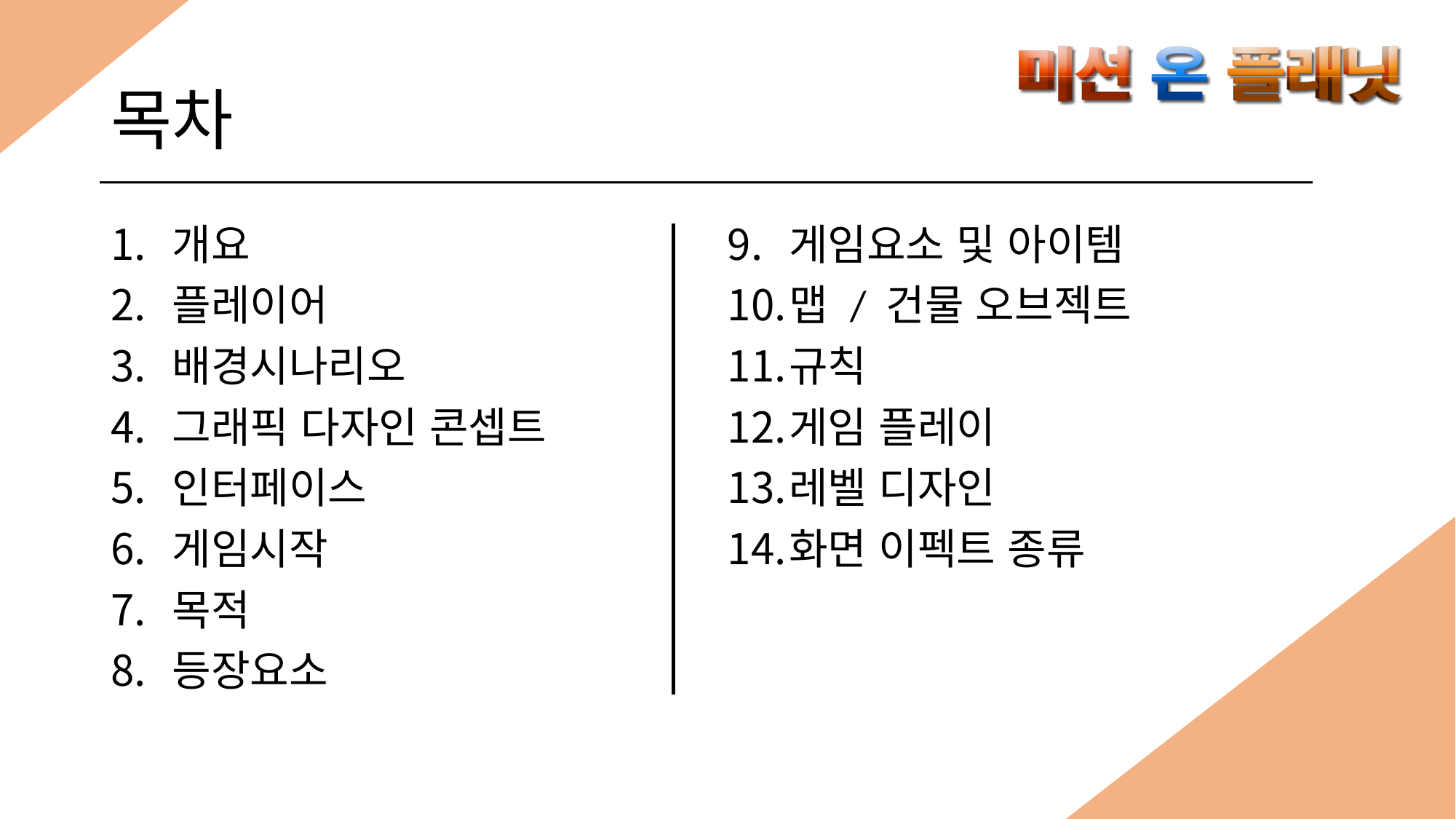

# 목차
개요
플레이어
배경시나리오
그래픽 다자인 콘셉트
인터페이스
게임시작
목적
등장요소
게임요소 및 아이템
맵 / 건물 오브젝트
규칙
게임 플레이
레벨 디자인
화면 이펙트 종류